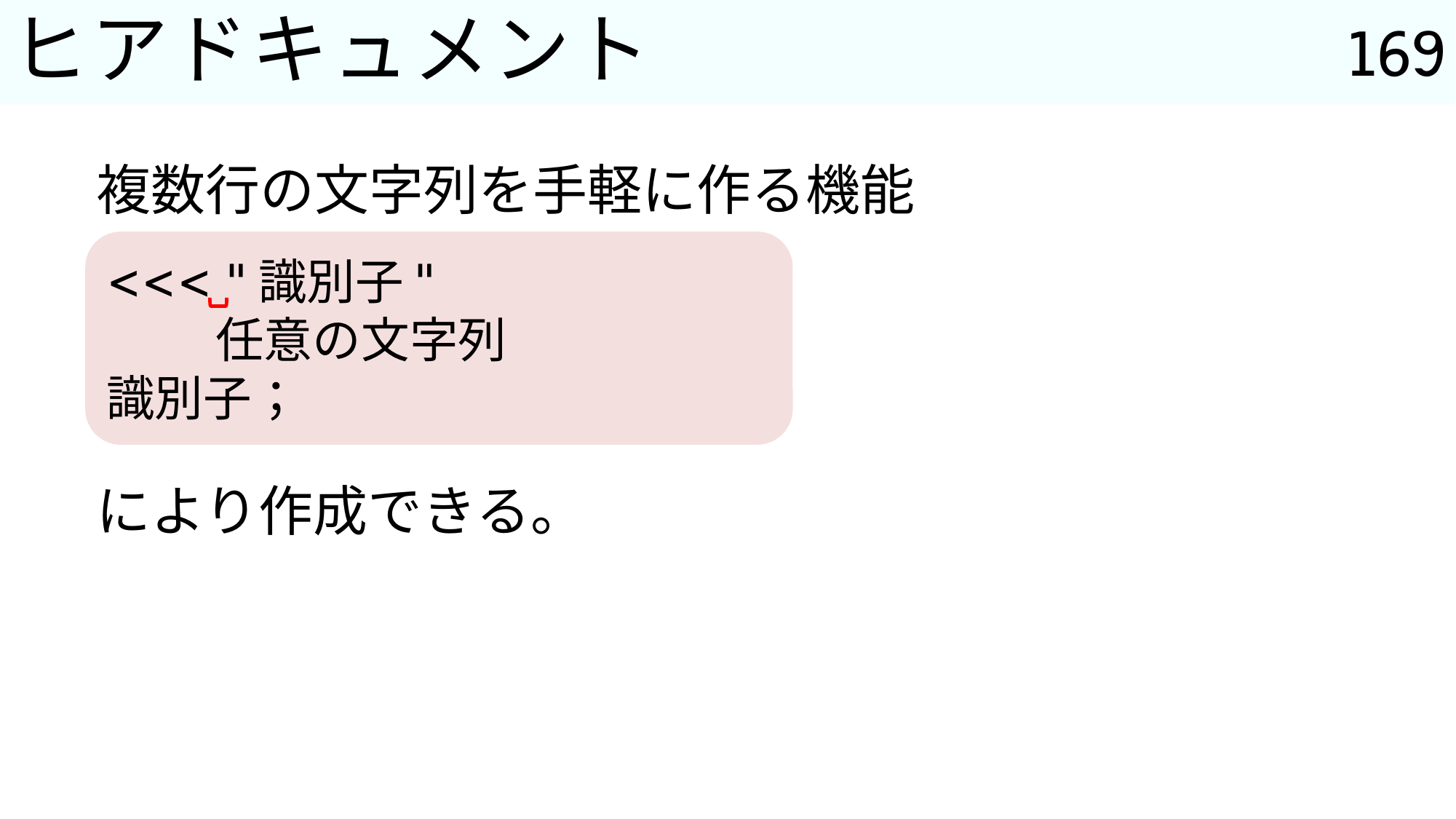

169
# ヒアドキュメント
複数行の文字列を手軽に作る機能

<<< "識別子"
	任意の文字列
識別子；

により作成できる。